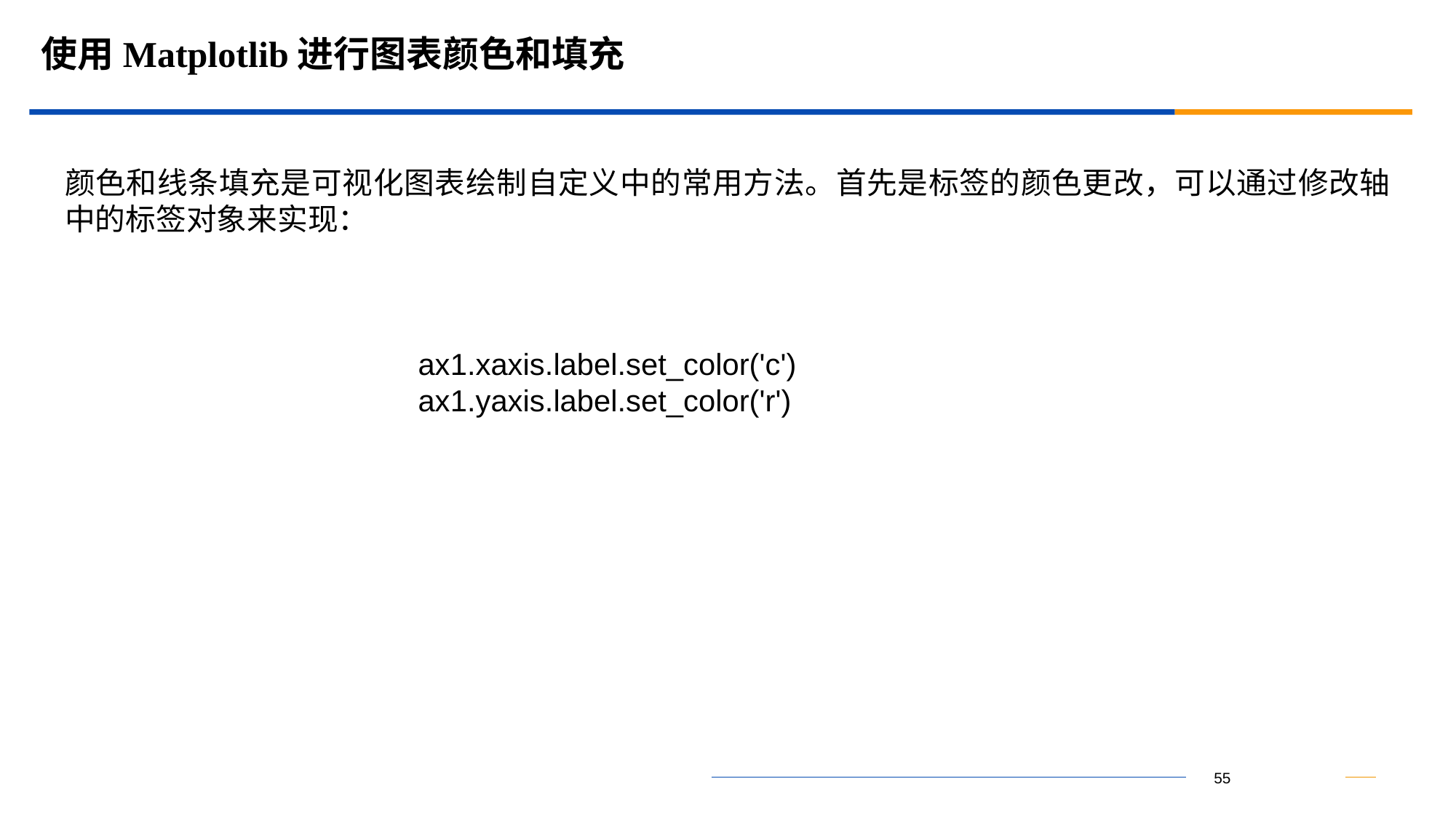

# 使用Matplotlib进行图表颜色和填充
颜色和线条填充是可视化图表绘制自定义中的常用方法。首先是标签的颜色更改，可以通过修改轴中的标签对象来实现：
ax1.xaxis.label.set_color('c')
ax1.yaxis.label.set_color('r')